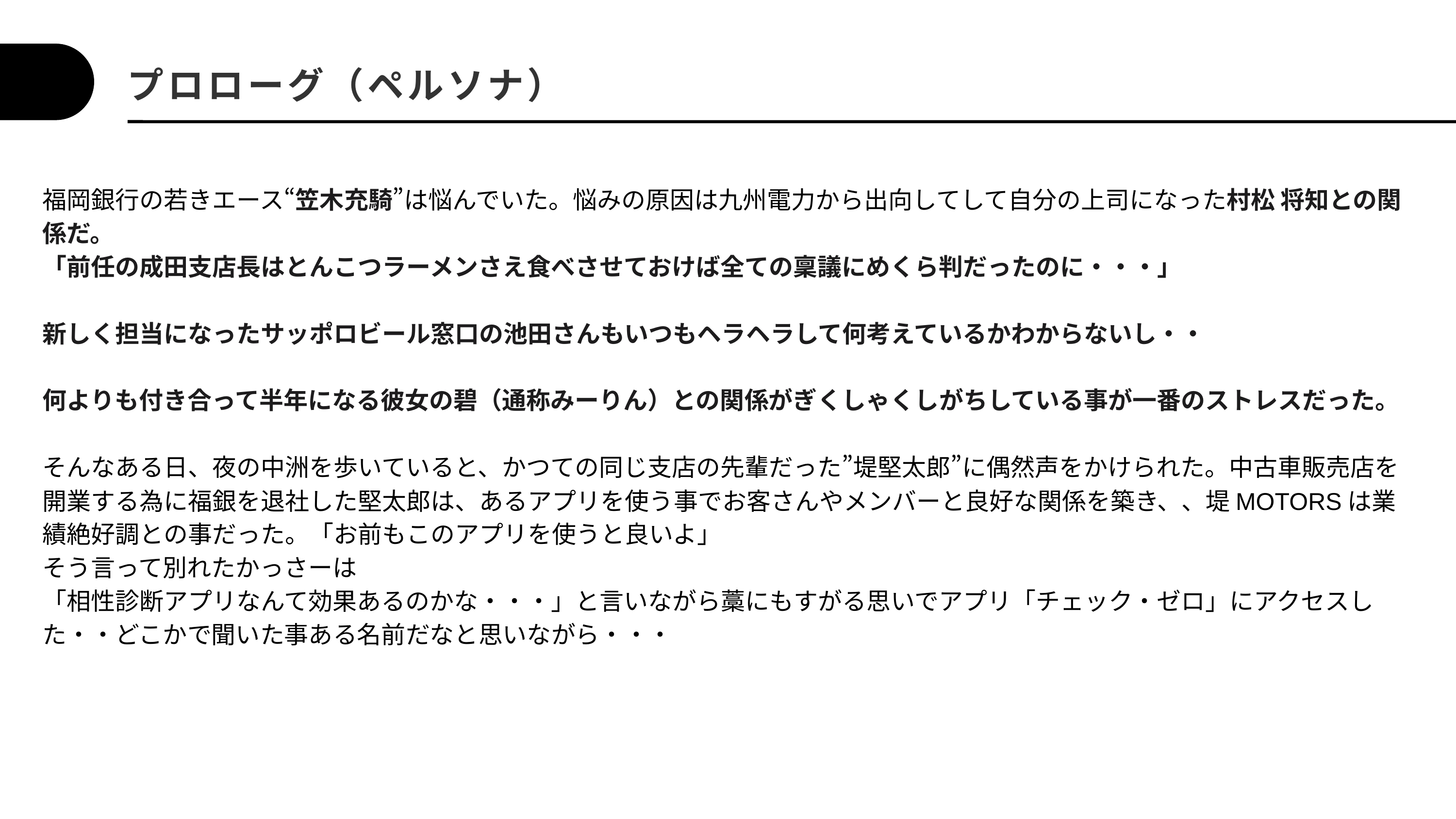

プロローグ（ペルソナ）

福岡銀行の若きエース“笠木充騎”は悩んでいた。悩みの原因は九州電力から出向してして自分の上司になった村松 将知との関係だ。
「前任の成田支店長はとんこつラーメンさえ食べさせておけば全ての稟議にめくら判だったのに・・・」

新しく担当になったサッポロビール窓口の池田さんもいつもヘラヘラして何考えているかわからないし・・

何よりも付き合って半年になる彼女の碧（通称みーりん）との関係がぎくしゃくしがちしている事が一番のストレスだった。

そんなある日、夜の中洲を歩いていると、かつての同じ支店の先輩だった”堤堅太郎”に偶然声をかけられた。中古車販売店を開業する為に福銀を退社した堅太郎は、あるアプリを使う事でお客さんやメンバーと良好な関係を築き、、堤MOTORSは業績絶好調との事だった。「お前もこのアプリを使うと良いよ」
そう言って別れたかっさーは
「相性診断アプリなんて効果あるのかな・・・」と言いながら藁にもすがる思いでアプリ「チェック・ゼロ」にアクセスした・・どこかで聞いた事ある名前だなと思いながら・・・